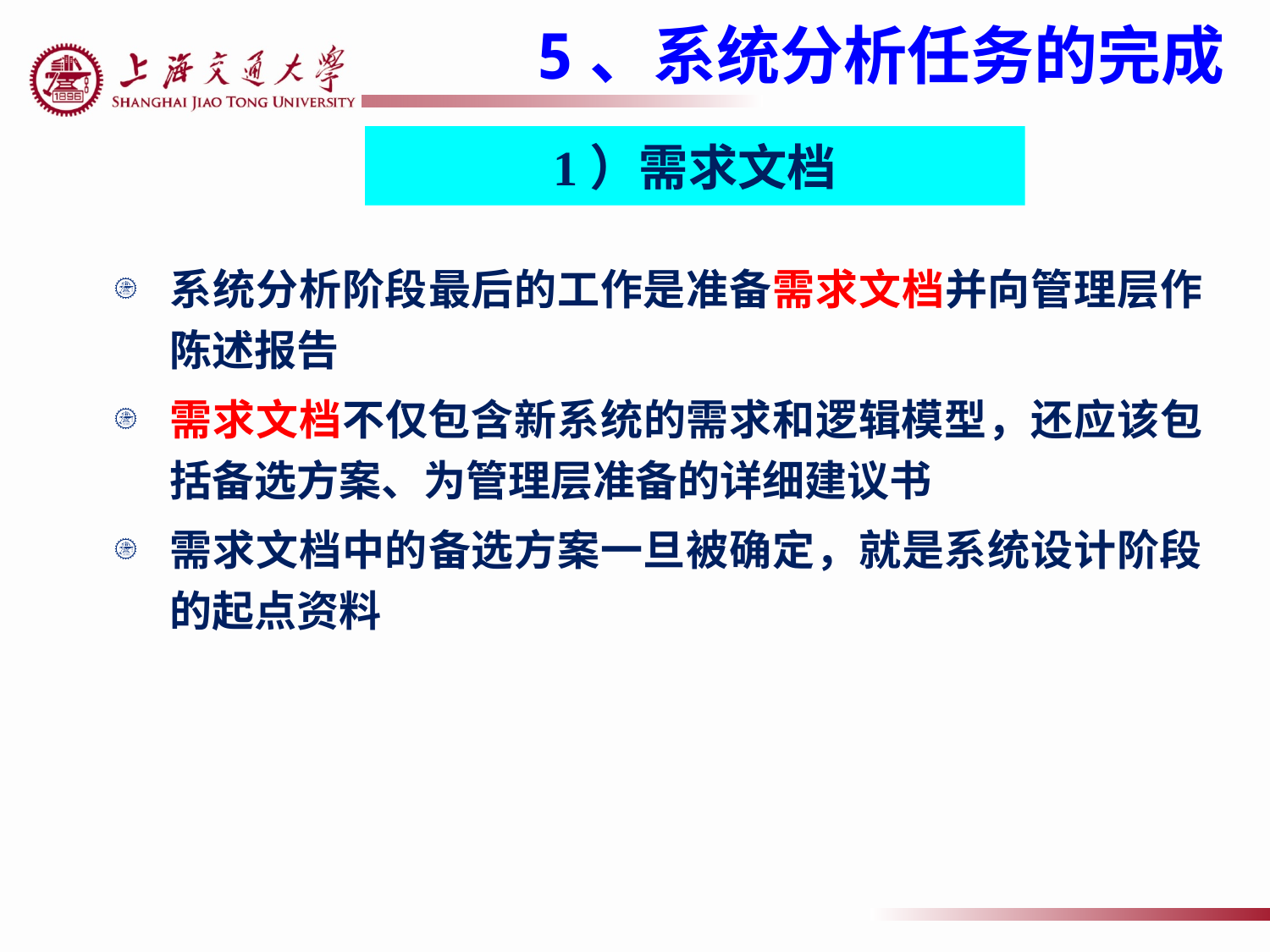

# 5、系统分析任务的完成
1）需求文档
系统分析阶段最后的工作是准备需求文档并向管理层作陈述报告
需求文档不仅包含新系统的需求和逻辑模型，还应该包括备选方案、为管理层准备的详细建议书
需求文档中的备选方案一旦被确定，就是系统设计阶段的起点资料